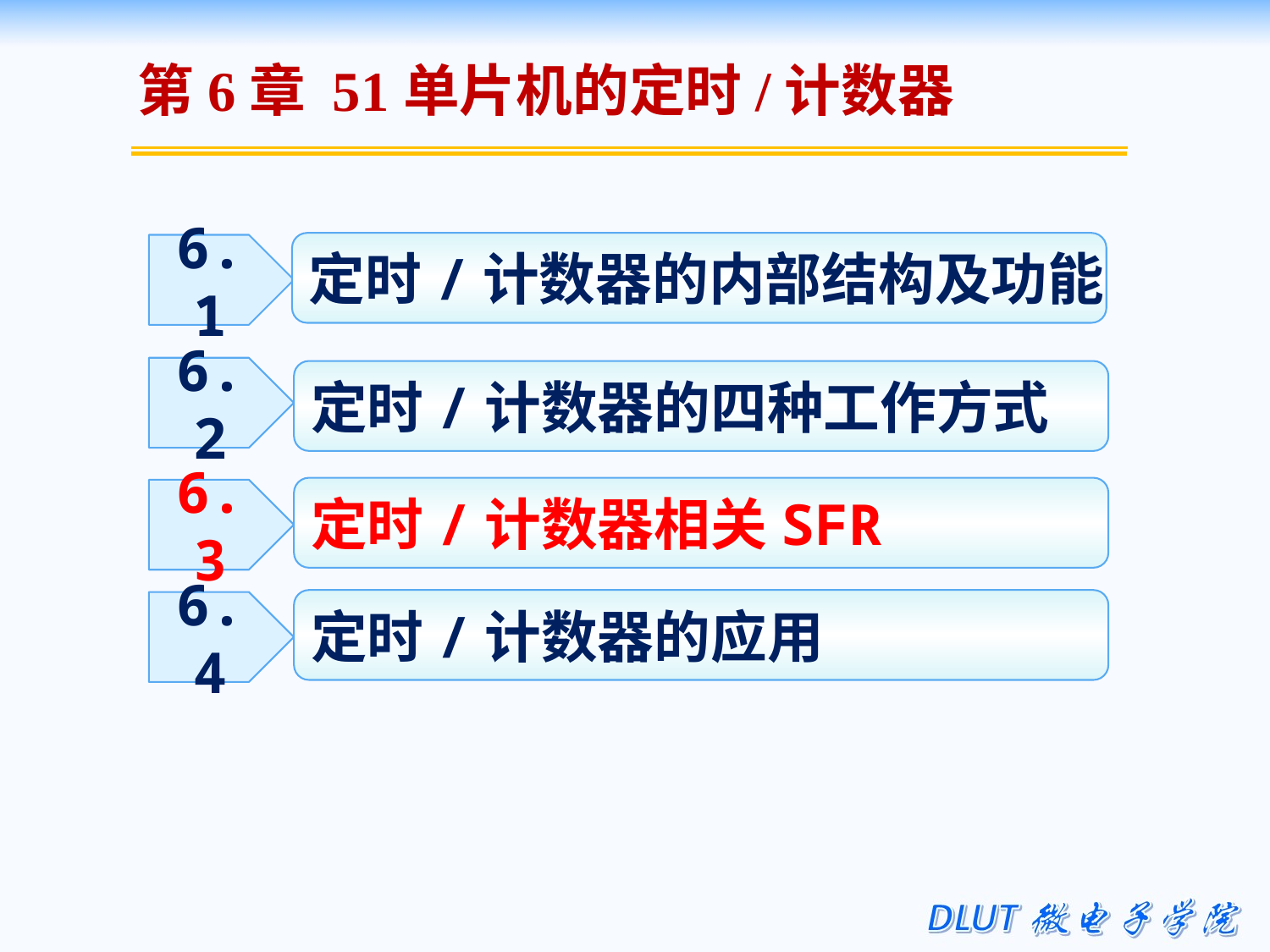

第6章 51单片机的定时/计数器
定时/计数器的内部结构及功能
6.1
6.2
定时/计数器的四种工作方式
定时/计数器相关SFR
6.3
定时/计数器的应用
6.4